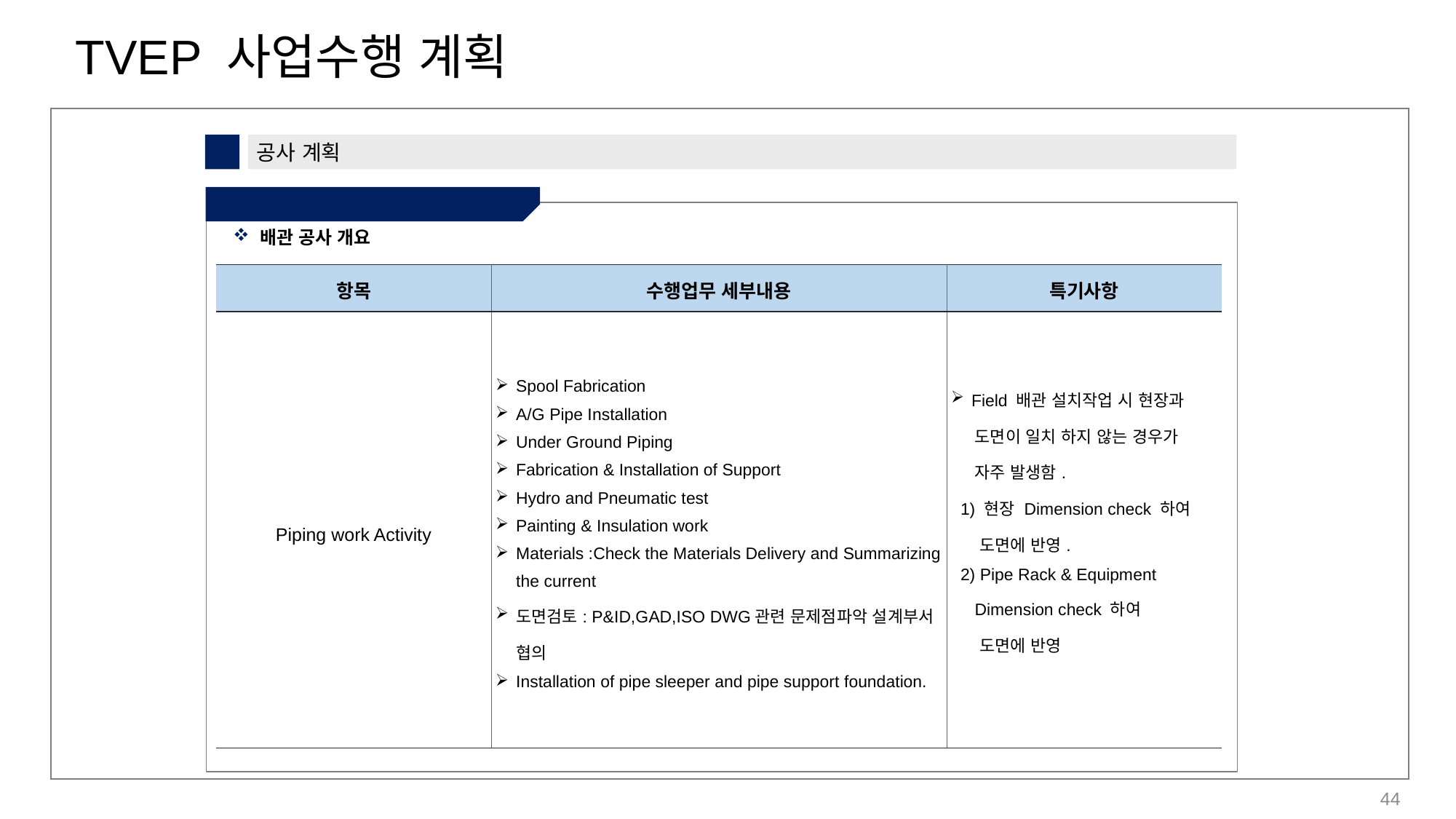

7
공사 계획
⑤ 공사 수행 전략 - 배관

배관 공사 개요
| 항목 | 수행업무 세부내용 | 특기사항 |
| --- | --- | --- |
| Piping work Activity | Spool Fabrication A/G Pipe Installation Under Ground Piping Fabrication & Installation of Support Hydro and Pneumatic test Painting & Insulation work Materials :Check the Materials Delivery and Summarizing the current 도면검토: P&ID,GAD,ISO DWG관련 문제점파악 설계부서 협의 Installation of pipe sleeper and pipe support foundation. | Field 배관 설치작업 시 현장과 도면이 일치 하지 않는 경우가 자주 발생함. 1) 현장 Dimension check 하여 도면에 반영. 2) Pipe Rack & Equipment Dimension check 하여 도면에 반영 |
44